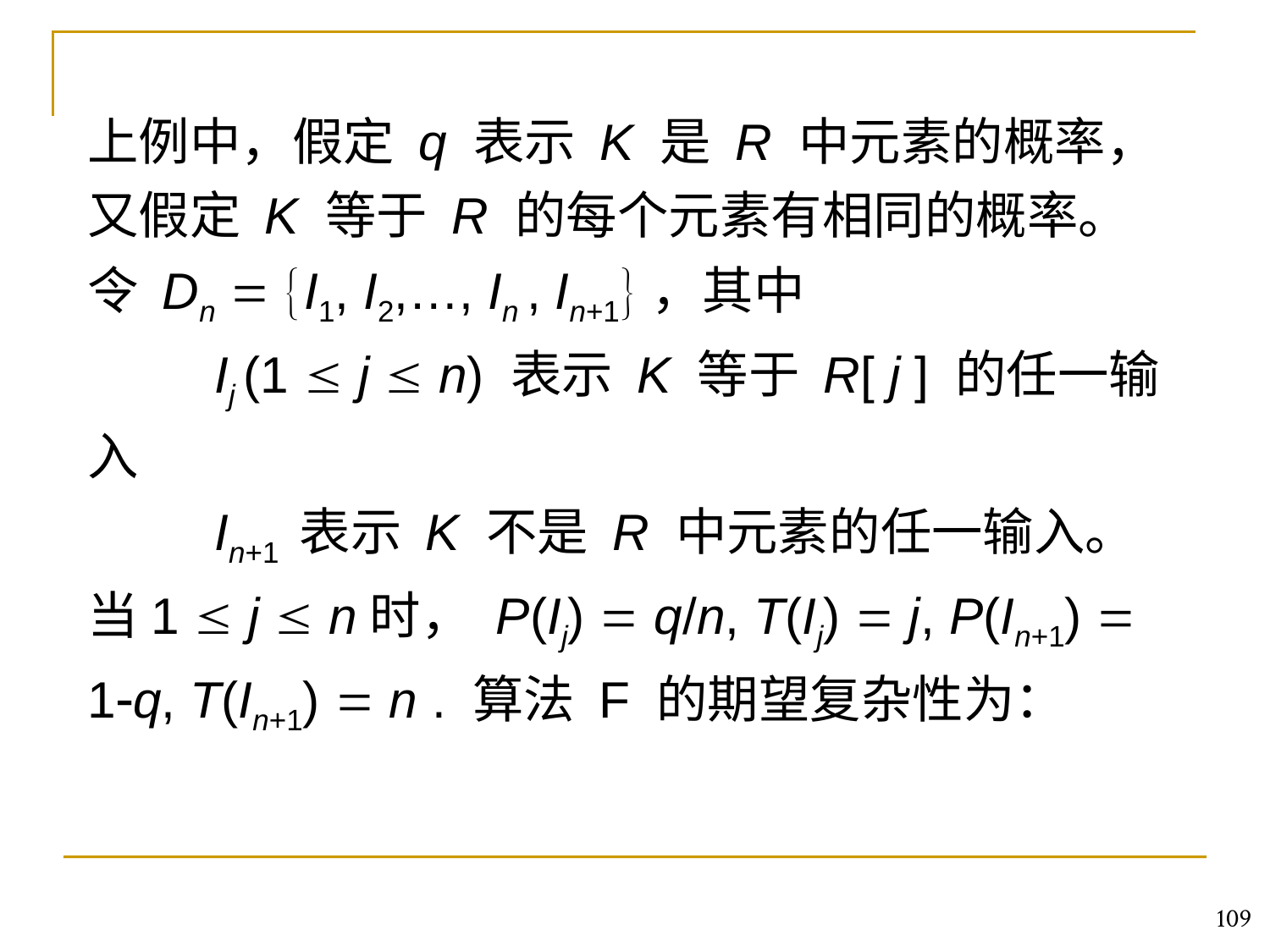

上例中，假定 q 表示 K 是 R 中元素的概率，又假定 K 等于 R 的每个元素有相同的概率。
令 Dn = {I1, I2,…, In , In+1}，其中
	Ij (1 ≤ j ≤ n) 表示 K 等于 R[ j ] 的任一输入
	In+1 表示 K 不是 R 中元素的任一输入。
当1 ≤ j ≤ n时， P(Ij) = q/n, T(Ij) = j, P(In+1) = 1−q, T(In+1) = n . 算法 F 的期望复杂性为：
109